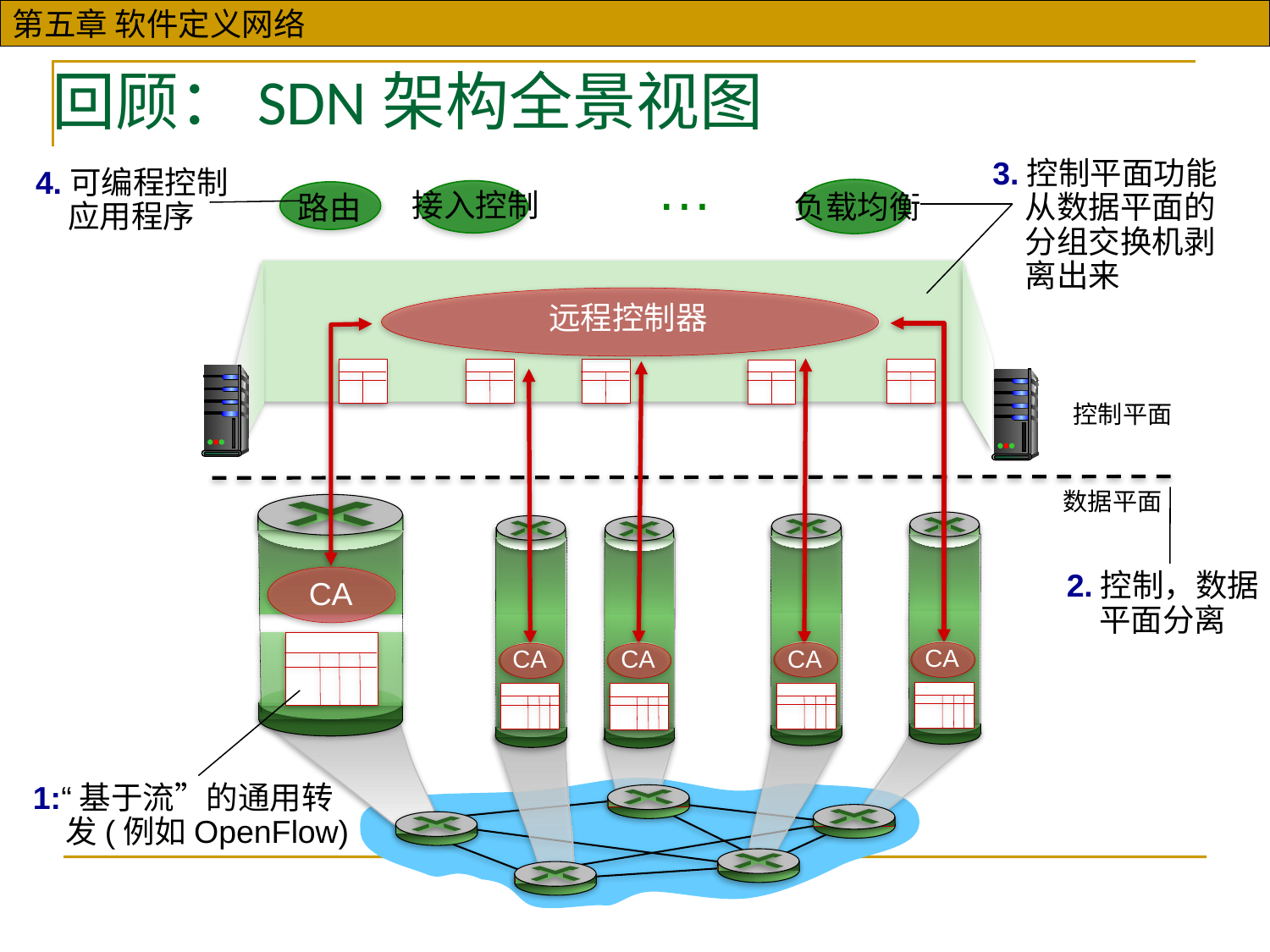

回顾：SDN架构全景视图
…
3.控制平面功能从数据平面的分组交换机剥离出来
4.可编程控制应用程序

路由

接入控制
负载均衡

远程控制器

CA
CA

CA

CA

CA

控制平面
数据平面

2.控制，数据平面分离
1:“基于流”的通用转发(例如OpenFlow)